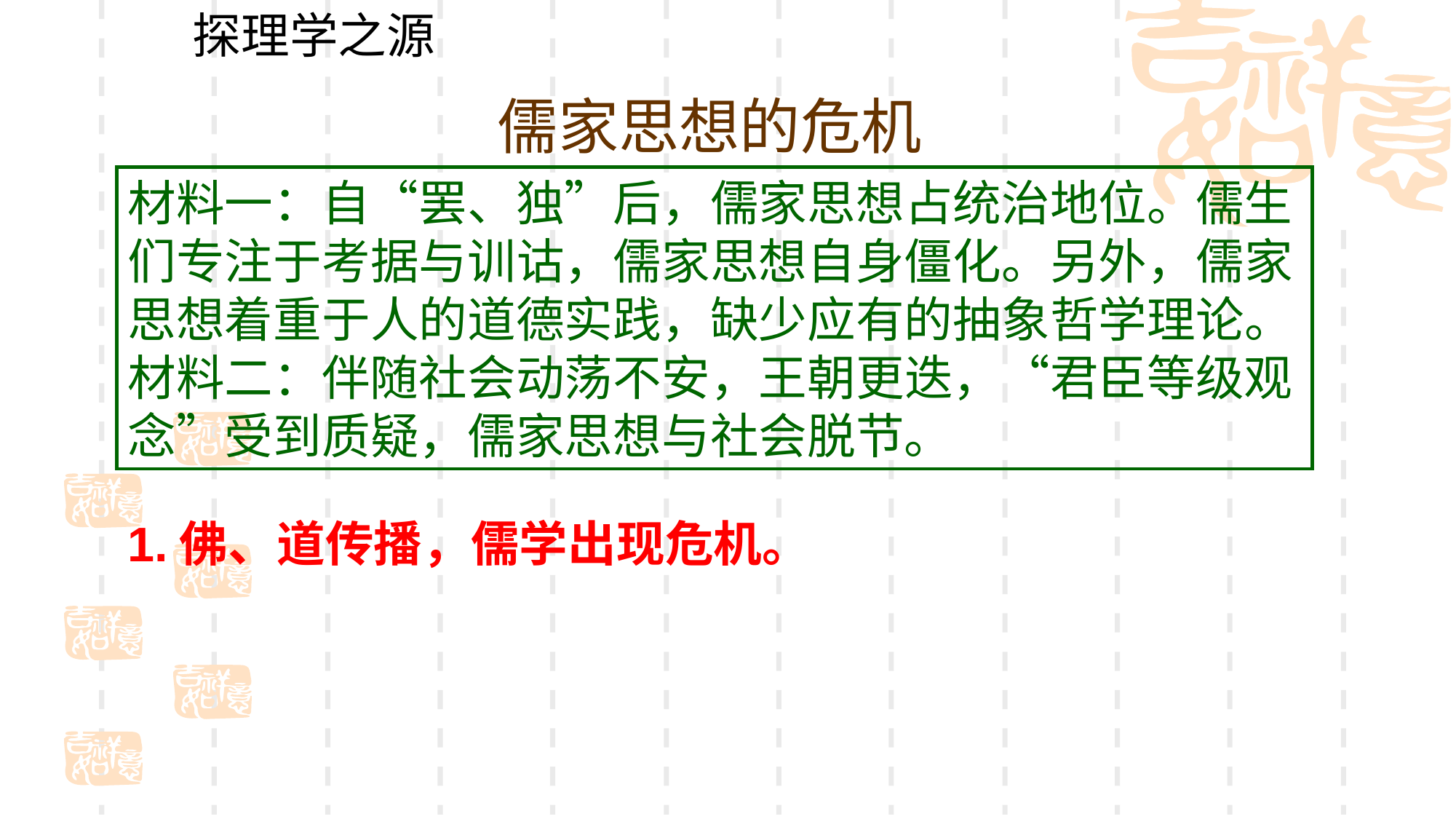

探理学之源
儒家思想的危机
材料一：自“罢、独”后，儒家思想占统治地位。儒生们专注于考据与训诂，儒家思想自身僵化。另外，儒家思想着重于人的道德实践，缺少应有的抽象哲学理论。
材料二：伴随社会动荡不安，王朝更迭，“君臣等级观念”受到质疑，儒家思想与社会脱节。
1.佛、道传播，儒学出现危机。